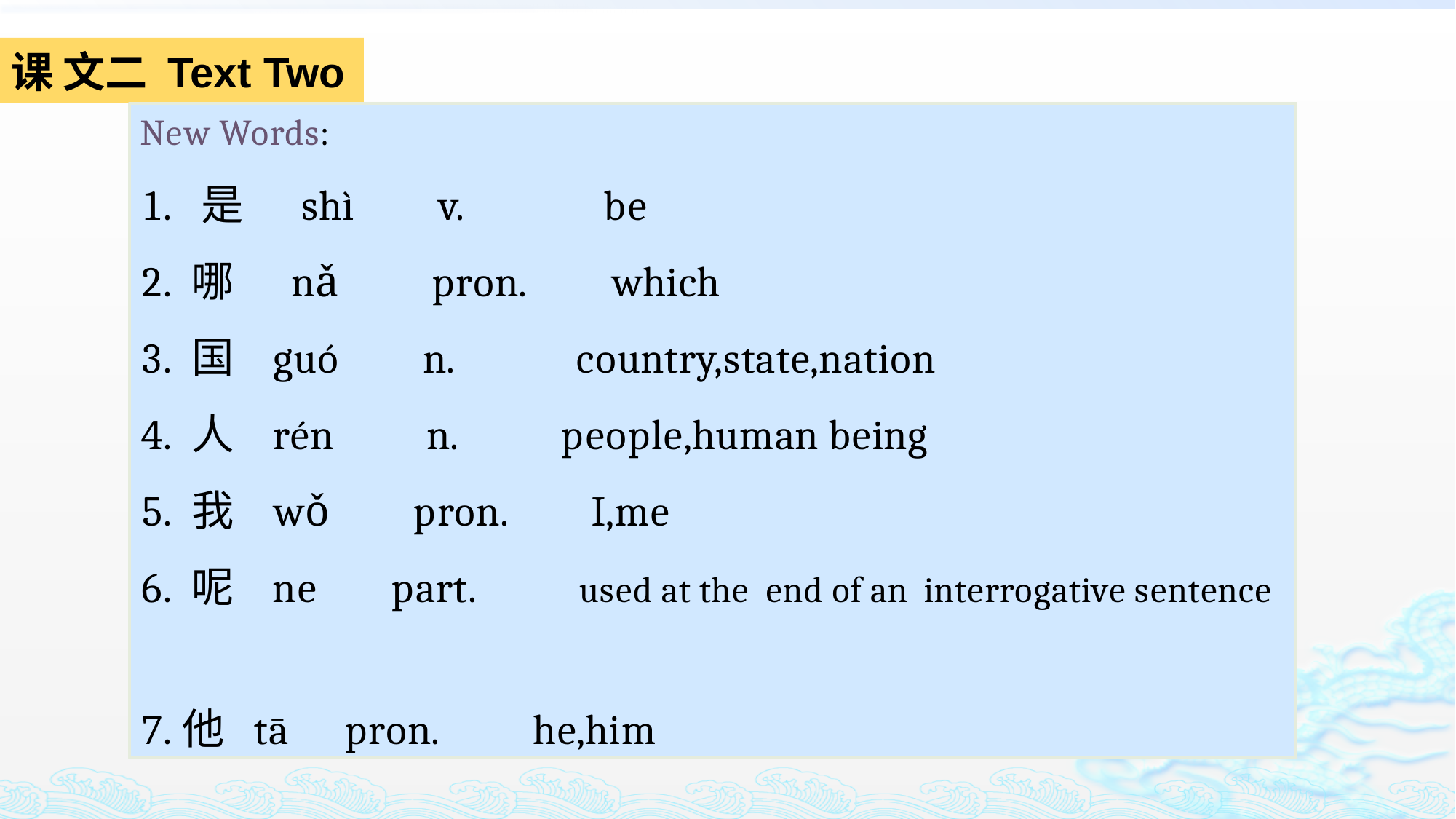

课 文二 Text Two
New Words:
1.  是     shì         v.               be
2. 哪     nǎ          pron.         which
3. 国   guó         n.             country,state,nation
4. 人   rén          n.           people,human being
5. 我   wǒ         pron.         I,me
6. 呢   ne        part.           used at the  end of an  interrogative sentence
7.他  tā      pron.          he,him